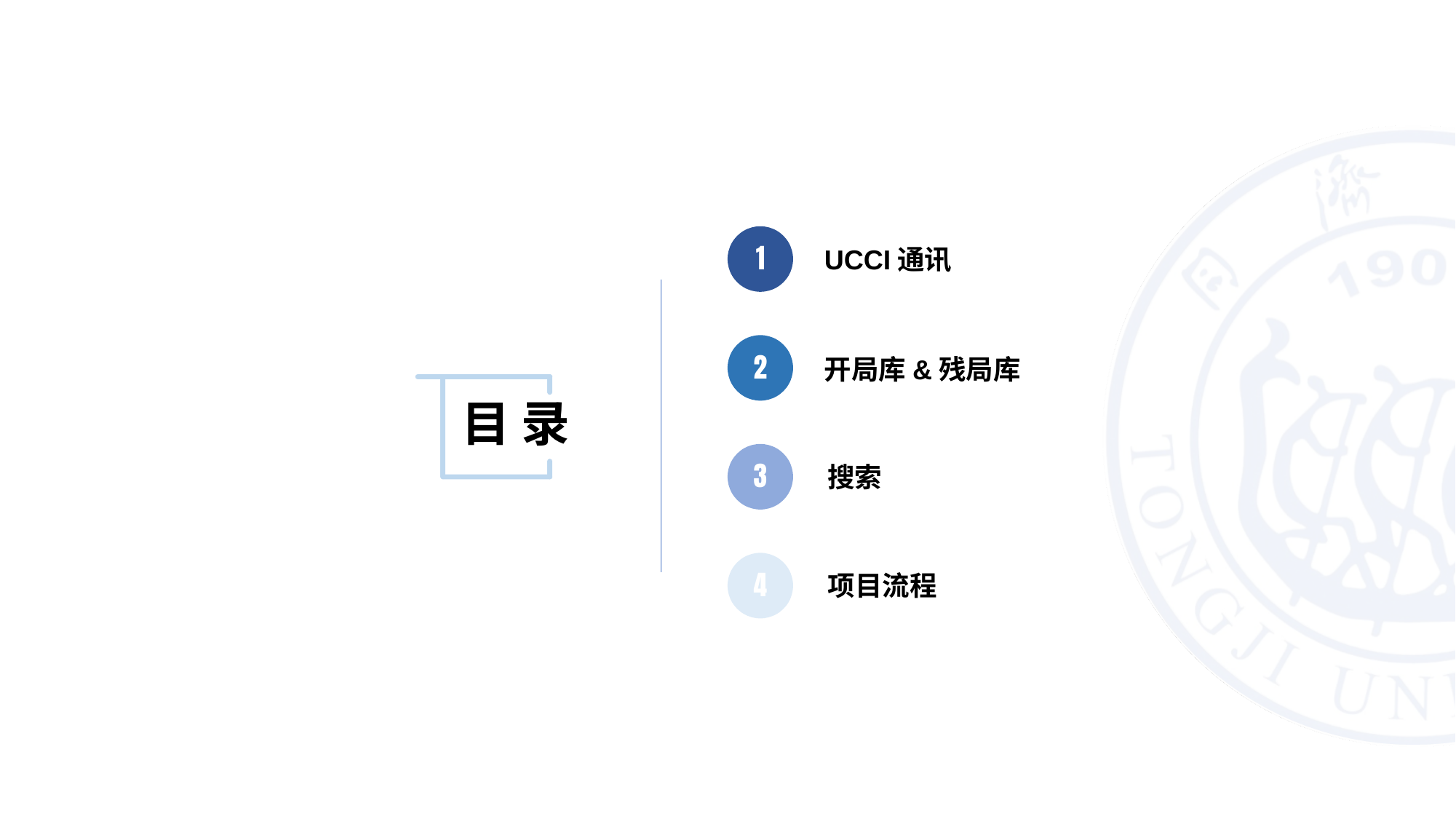

1
UCCI通讯
2
开局库&残局库
目 录
3
搜索
4
项目流程